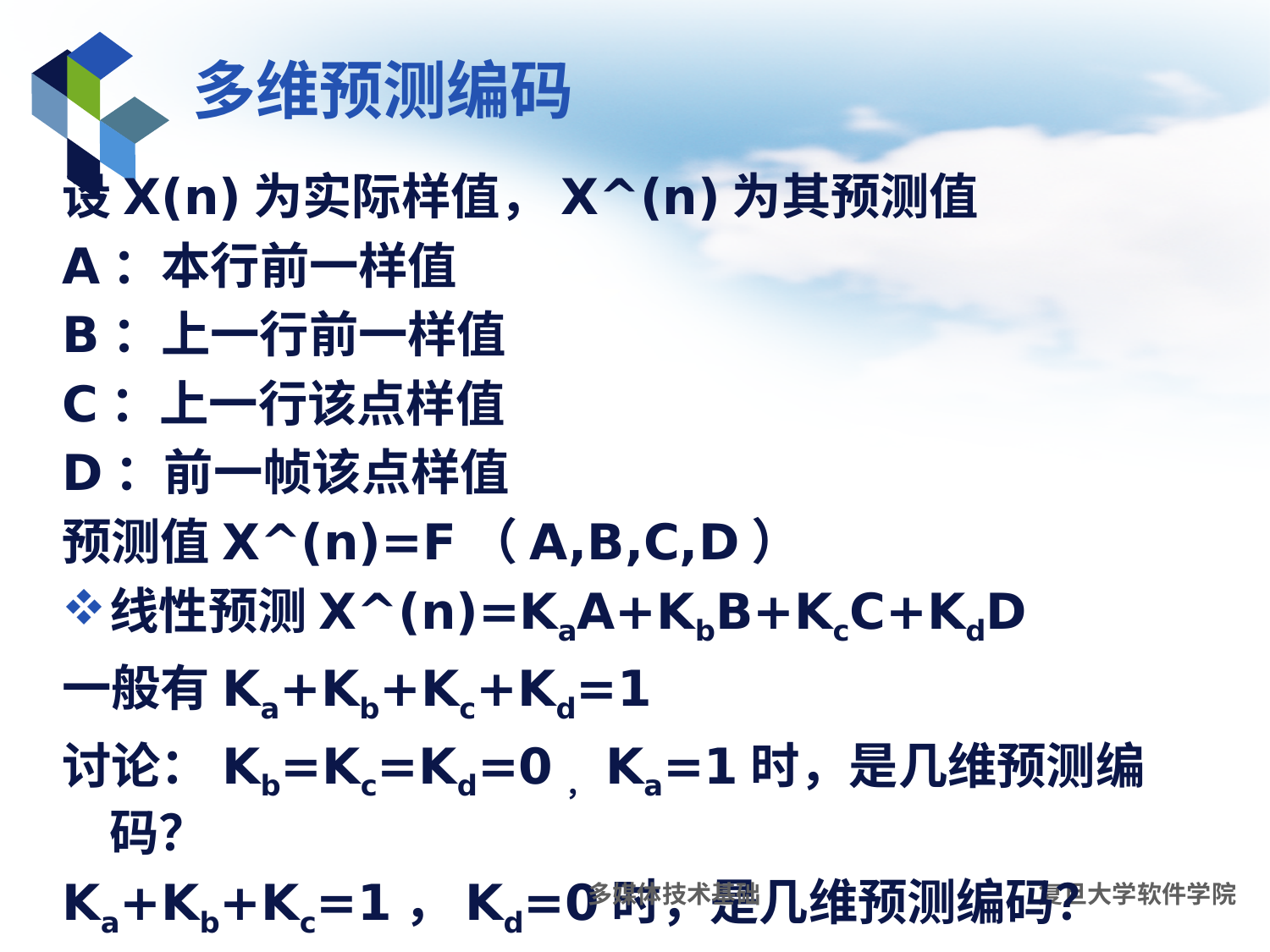

# 多维预测编码
设X(n)为实际样值，X^(n)为其预测值
A：本行前一样值
B：上一行前一样值
C：上一行该点样值
D：前一帧该点样值
预测值X^(n)=F（A,B,C,D）
线性预测X^(n)=KaA+KbB+KcC+KdD
一般有Ka+Kb+Kc+Kd=1
讨论：Kb=Kc=Kd=0，Ka=1时，是几维预测编码？
Ka+Kb+Kc=1，Kd=0时，是几维预测编码？
多媒体技术基础